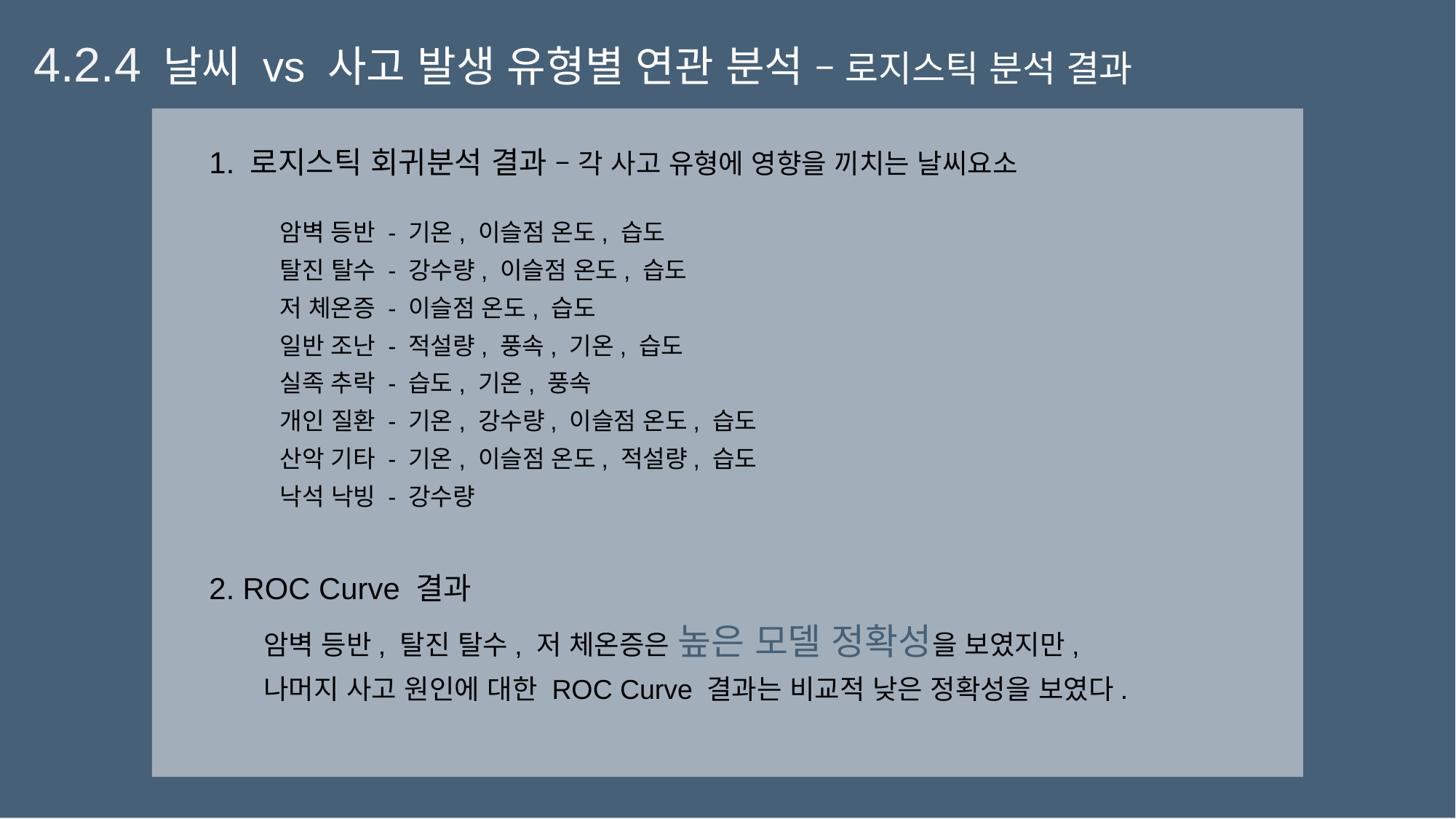

4.2.4 날씨 vs 사고 발생 유형별 연관 분석 – 로지스틱 분석 결과

1. 로지스틱 회귀분석 결과 – 각 사고 유형에 영향을 끼치는 날씨요소

2. ROC Curve 결과
암벽 등반, 탈진 탈수, 저 체온증은 높은 모델 정확성을 보였지만,
나머지 사고 원인에 대한 ROC Curve 결과는 비교적 낮은 정확성을 보였다.

암벽 등반 - 기온, 이슬점 온도, 습도
탈진 탈수 - 강수량, 이슬점 온도, 습도
저 체온증 - 이슬점 온도, 습도
일반 조난 - 적설량, 풍속, 기온, 습도
실족 추락 - 습도, 기온, 풍속
개인 질환 - 기온, 강수량, 이슬점 온도, 습도
산악 기타 - 기온, 이슬점 온도, 적설량, 습도
낙석 낙빙 - 강수량